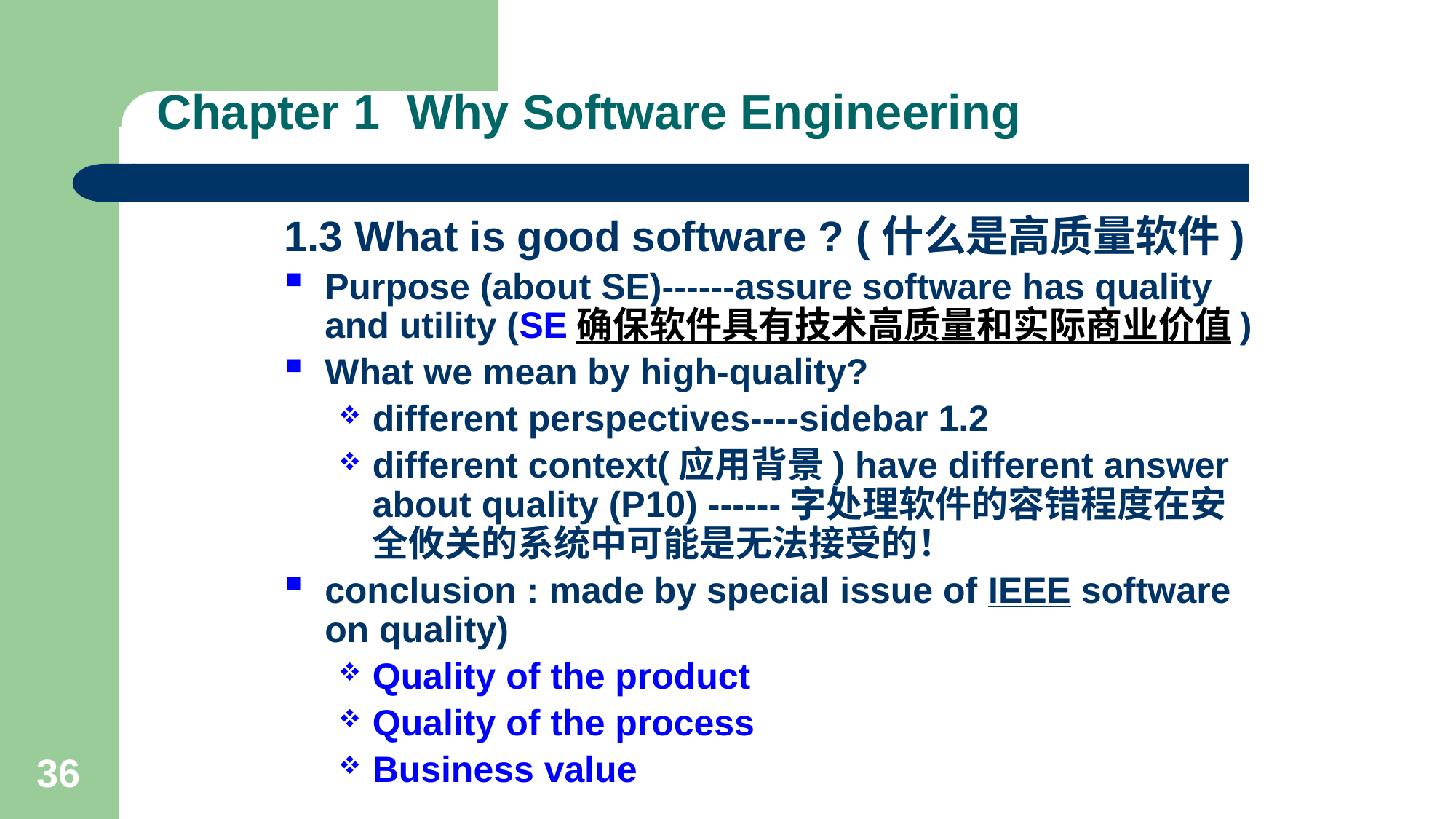

# Chapter 1  Why Software Engineering
1.3 What is good software ? (什么是高质量软件)
Purpose (about SE)------assure software has quality and utility (SE确保软件具有技术高质量和实际商业价值)
What we mean by high-quality?
different perspectives----sidebar 1.2
different context(应用背景) have different answer about quality (P10) ------字处理软件的容错程度在安全攸关的系统中可能是无法接受的！
conclusion : made by special issue of IEEE software on quality)
Quality of the product
Quality of the process
Business value
36